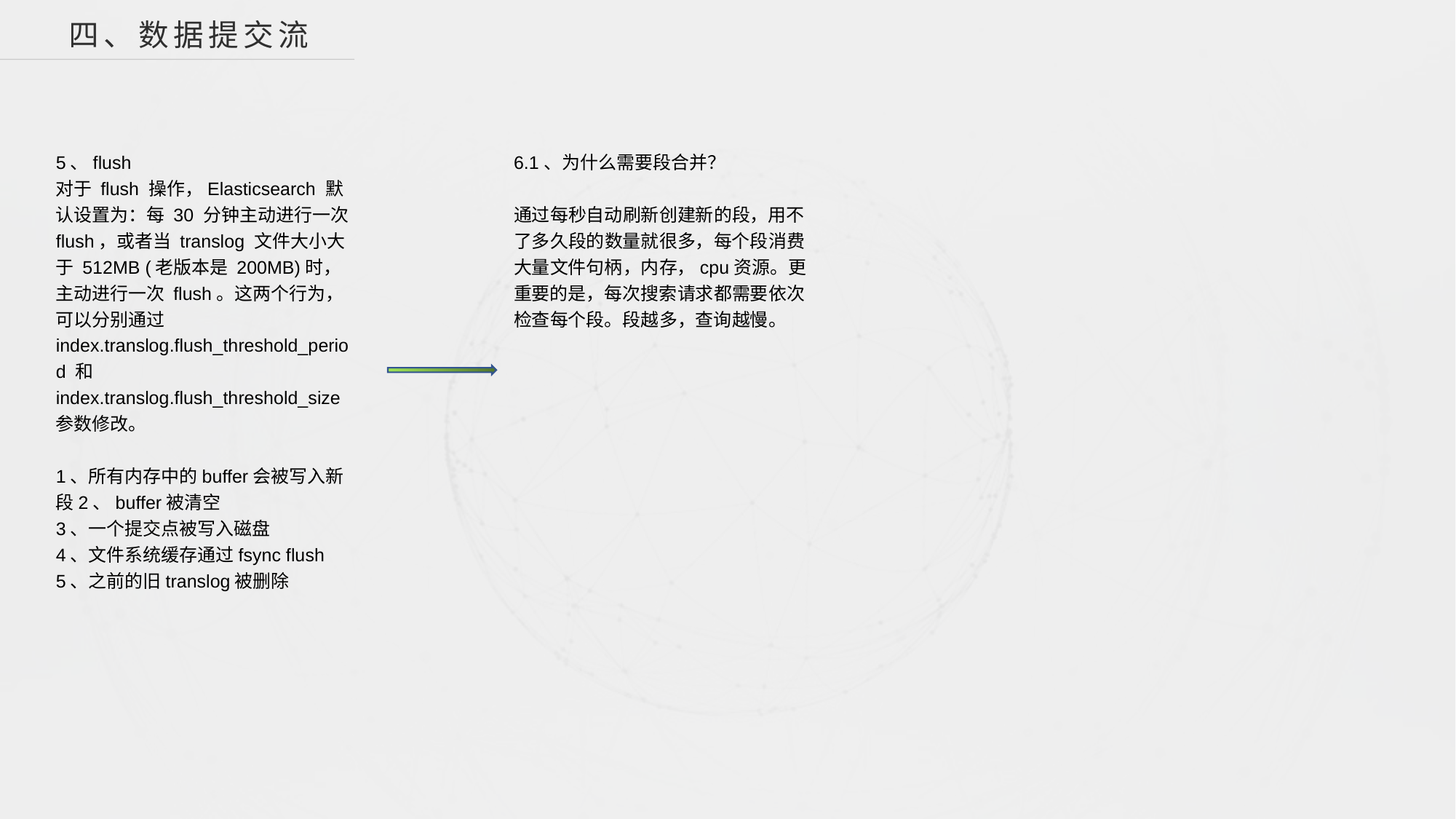

四、数据提交流程
5、flush
对于 flush 操作，Elasticsearch 默认设置为：每 30 分钟主动进行一次 flush，或者当 translog 文件大小大于 512MB (老版本是 200MB)时，主动进行一次 flush。这两个行为，可以分别通过 index.translog.flush_threshold_period 和 index.translog.flush_threshold_size 参数修改。

1、所有内存中的buffer会被写入新段2、buffer被清空
3、一个提交点被写入磁盘
4、文件系统缓存通过fsync flush
5、之前的旧translog被删除

6.1、为什么需要段合并？

通过每秒自动刷新创建新的段，用不了多久段的数量就很多，每个段消费大量文件句柄，内存，cpu资源。更重要的是，每次搜索请求都需要依次检查每个段。段越多，查询越慢。